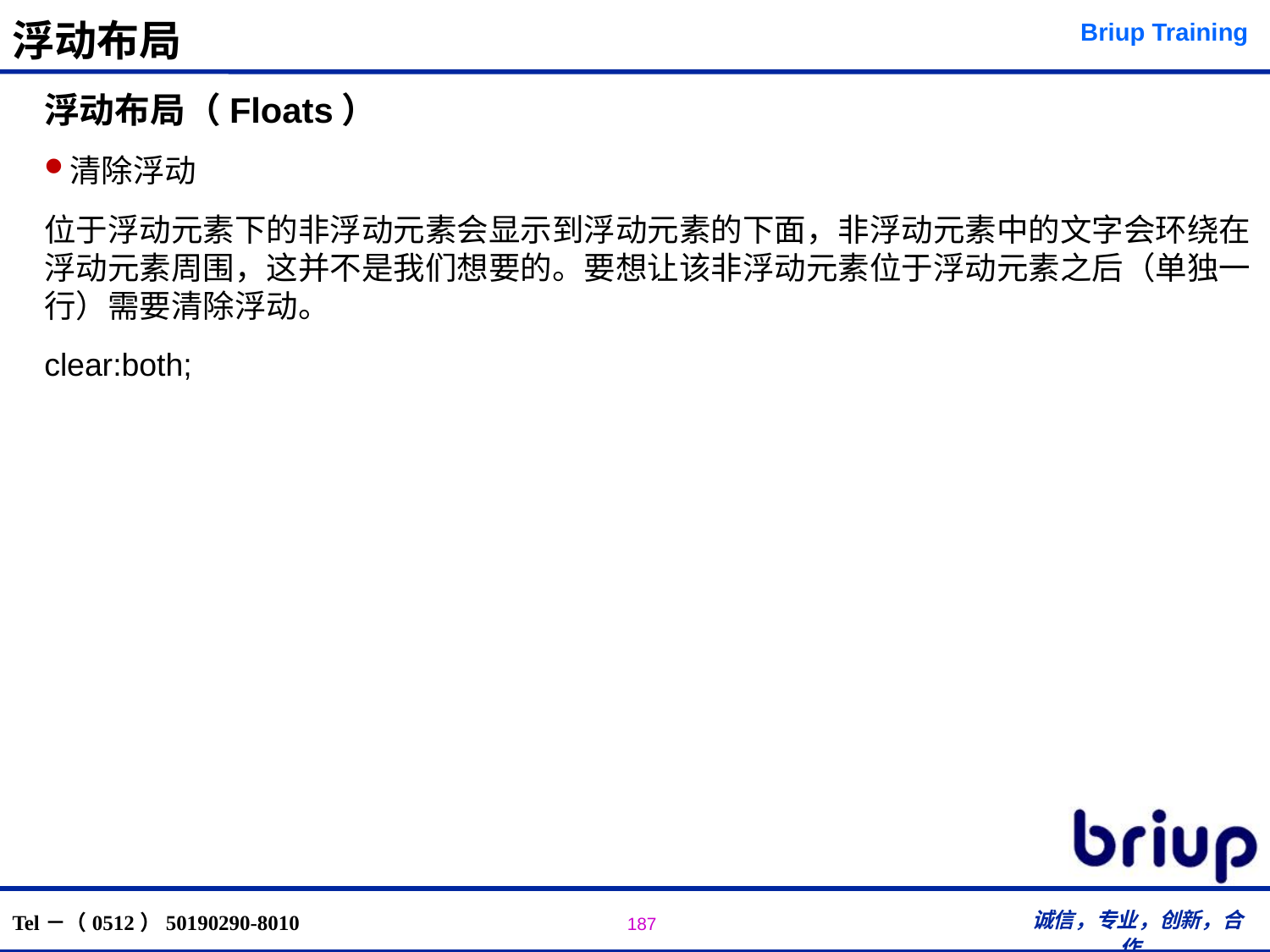

# 浮动布局
浮动布局（Floats）
清除浮动
位于浮动元素下的非浮动元素会显示到浮动元素的下面，非浮动元素中的文字会环绕在浮动元素周围，这并不是我们想要的。要想让该非浮动元素位于浮动元素之后（单独一行）需要清除浮动。
clear:both;